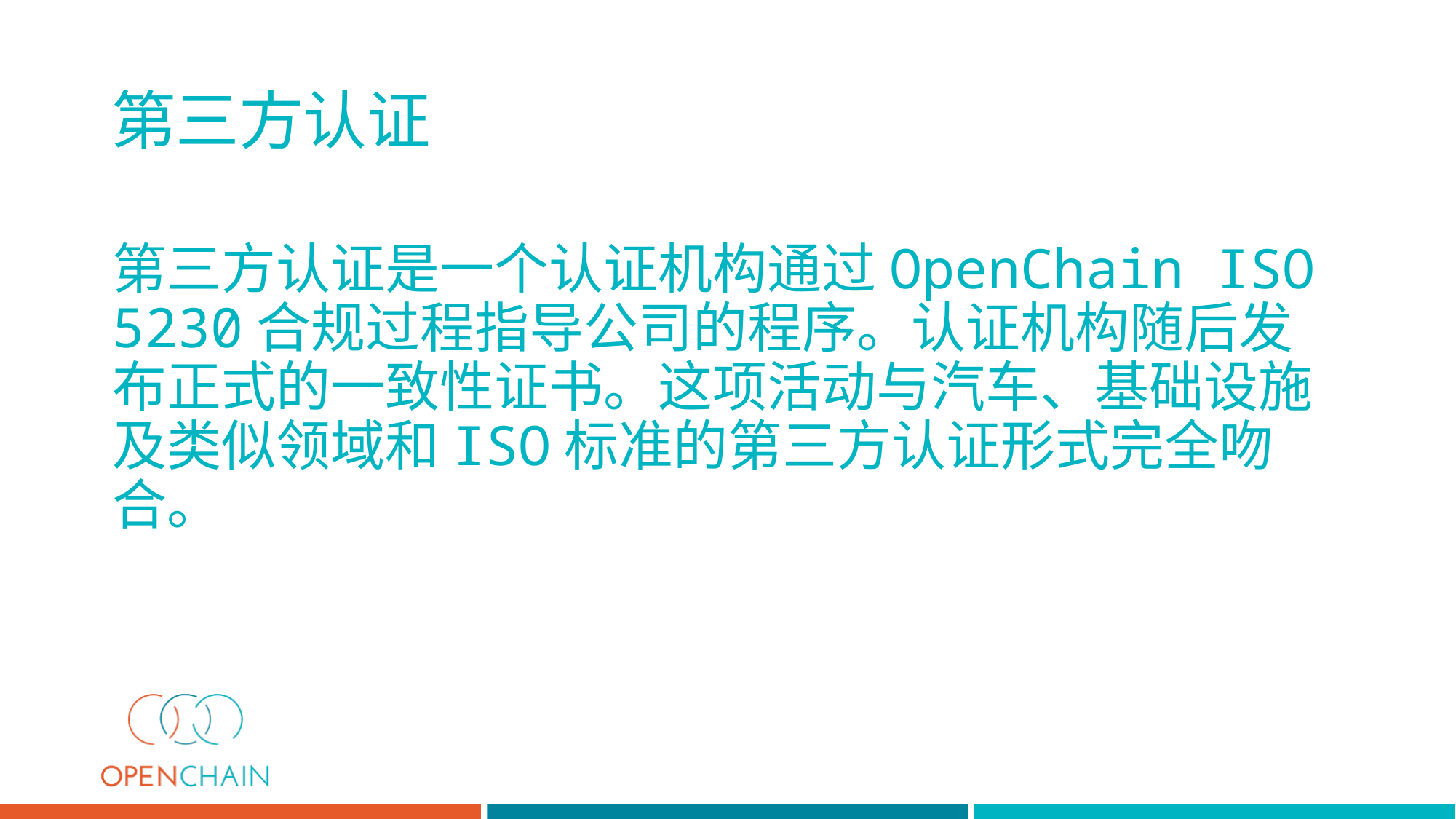

第三方认证
# 第三方认证是一个认证机构通过OpenChain ISO 5230合规过程指导公司的程序。认证机构随后发布正式的一致性证书。这项活动与汽车、基础设施及类似领域和ISO标准的第三方认证形式完全吻合。